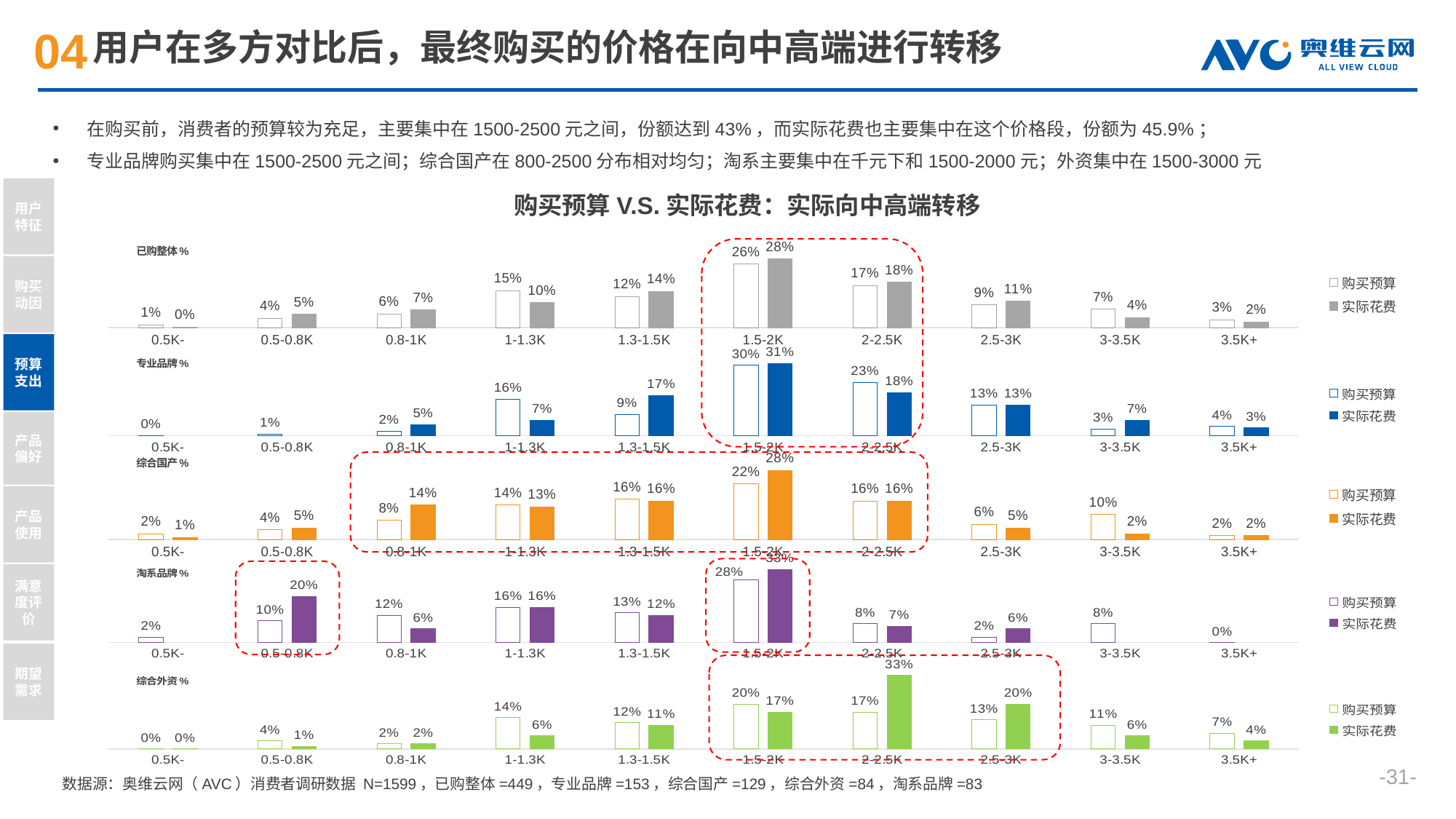

# 用户在多方对比后，最终购买的价格在向中高端进行转移
在购买前，消费者的预算较为充足，主要集中在1500-2500元之间，份额达到43%，而实际花费也主要集中在这个价格段，份额为45.9%；
专业品牌购买集中在1500-2500元之间；综合国产在800-2500分布相对均匀；淘系主要集中在千元下和1500-2000元；外资集中在1500-3000元
用户特征
购买动因
预算支出
产品偏好
产品使用
满意度评价
期望需求
 购买预算V.S.实际花费：实际向中高端转移

### Chart

| Category | 购买预算 | 实际花费 |
|---|---|---|
| 0.5K- | 0.0111 | 0.0022 |
| 0.5-0.8K | 0.0379 | 0.0535 |
| 0.8-1K | 0.0557 | 0.0713 |
| 1-1.3K | 0.1492 | 0.1002 |
| 1.3-1.5K | 0.1247 | 0.1448 |
| 1.5-2K | 0.2561 | 0.2762 |
| 2-2.5K | 0.1693 | 0.1826 |
| 2.5-3K | 0.0913 | 0.1069 |
| 3-3.5K | 0.0735 | 0.0401 |
| 3.5K+ | 0.0312 | 0.0223 |

### Chart

| Category | 购买预算 | 实际花费 |
|---|---|---|
| 0.5K- | 0.0 | None |
| 0.5-0.8K | 0.0065 | None |
| 0.8-1K | 0.0196 | 0.0458 |
| 1-1.3K | 0.1569 | 0.0654 |
| 1.3-1.5K | 0.0915 | 0.1699 |
| 1.5-2K | 0.3007 | 0.3072 |
| 2-2.5K | 0.2288 | 0.183 |
| 2.5-3K | 0.1307 | 0.1307 |
| 3-3.5K | 0.0261 | 0.0654 |
| 3.5K+ | 0.0392 | 0.0327 |

### Chart

| Category | 购买预算 | 实际花费 |
|---|---|---|
| 0.5K- | 0.0233 | 0.0078 |
| 0.5-0.8K | 0.0388 | 0.0465 |
| 0.8-1K | 0.0775 | 0.1395 |
| 1-1.3K | 0.1395 | 0.1318 |
| 1.3-1.5K | 0.1628 | 0.155 |
| 1.5-2K | 0.2248 | 0.2791 |
| 2-2.5K | 0.155 | 0.155 |
| 2.5-3K | 0.062 | 0.0465 |
| 3-3.5K | 0.1008 | 0.0233 |
| 3.5K+ | 0.0155 | 0.0155 |

### Chart

| Category | 购买预算 | 实际花费 |
|---|---|---|
| 0.5K- | 0.0241 | None |
| 0.5-0.8K | 0.0964 | 0.2048 |
| 0.8-1K | 0.1205 | 0.0602 |
| 1-1.3K | 0.1566 | 0.1566 |
| 1.3-1.5K | 0.1325 | 0.1205 |
| 1.5-2K | 0.2771 | 0.3253 |
| 2-2.5K | 0.0843 | 0.0723 |
| 2.5-3K | 0.0241 | 0.0602 |
| 3-3.5K | 0.0843 | None |
| 3.5K+ | 0.0 | None |

### Chart

| Category | 购买预算 | 实际花费 |
|---|---|---|
| 0.5K- | 0.0 | 0.0 |
| 0.5-0.8K | 0.0357 | 0.0119 |
| 0.8-1K | 0.0238 | 0.0238 |
| 1-1.3K | 0.1429 | 0.0595 |
| 1.3-1.5K | 0.119 | 0.1071 |
| 1.5-2K | 0.2024 | 0.1667 |
| 2-2.5K | 0.1667 | 0.3333 |
| 2.5-3K | 0.131 | 0.2024 |
| 3-3.5K | 0.1071 | 0.0595 |
| 3.5K+ | 0.0714 | 0.0357 |
-31-
数据源：奥维云网（AVC）消费者调研数据 N=1599，已购整体=449，专业品牌=153，综合国产=129，综合外资=84，淘系品牌=83